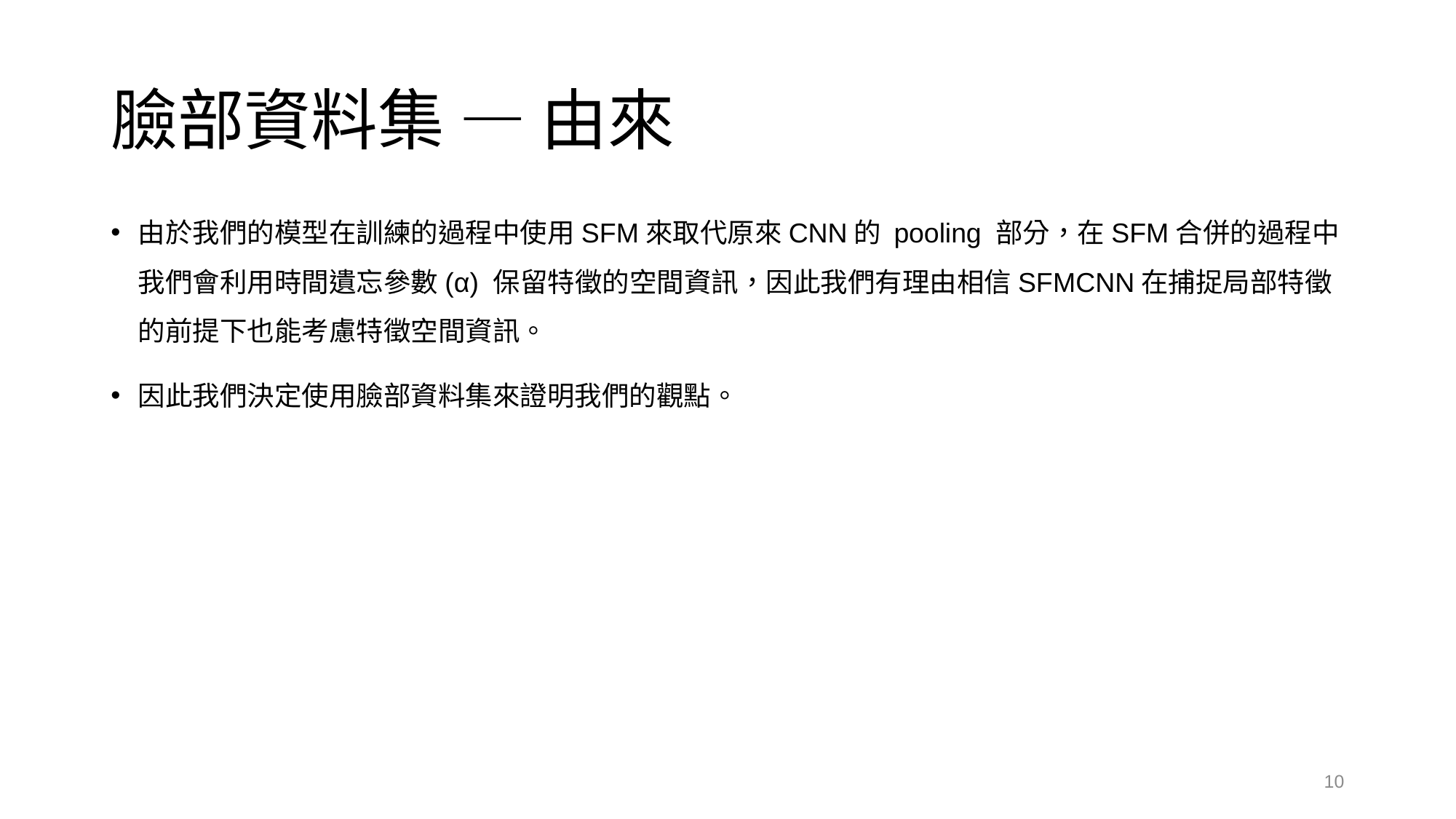

# 臉部資料集 — 由來
由於我們的模型在訓練的過程中使用SFM來取代原來CNN的 pooling 部分，在SFM合併的過程中我們會利用時間遺忘參數(α) 保留特徵的空間資訊，因此我們有理由相信SFMCNN在捕捉局部特徵的前提下也能考慮特徵空間資訊。
因此我們決定使用臉部資料集來證明我們的觀點。
10